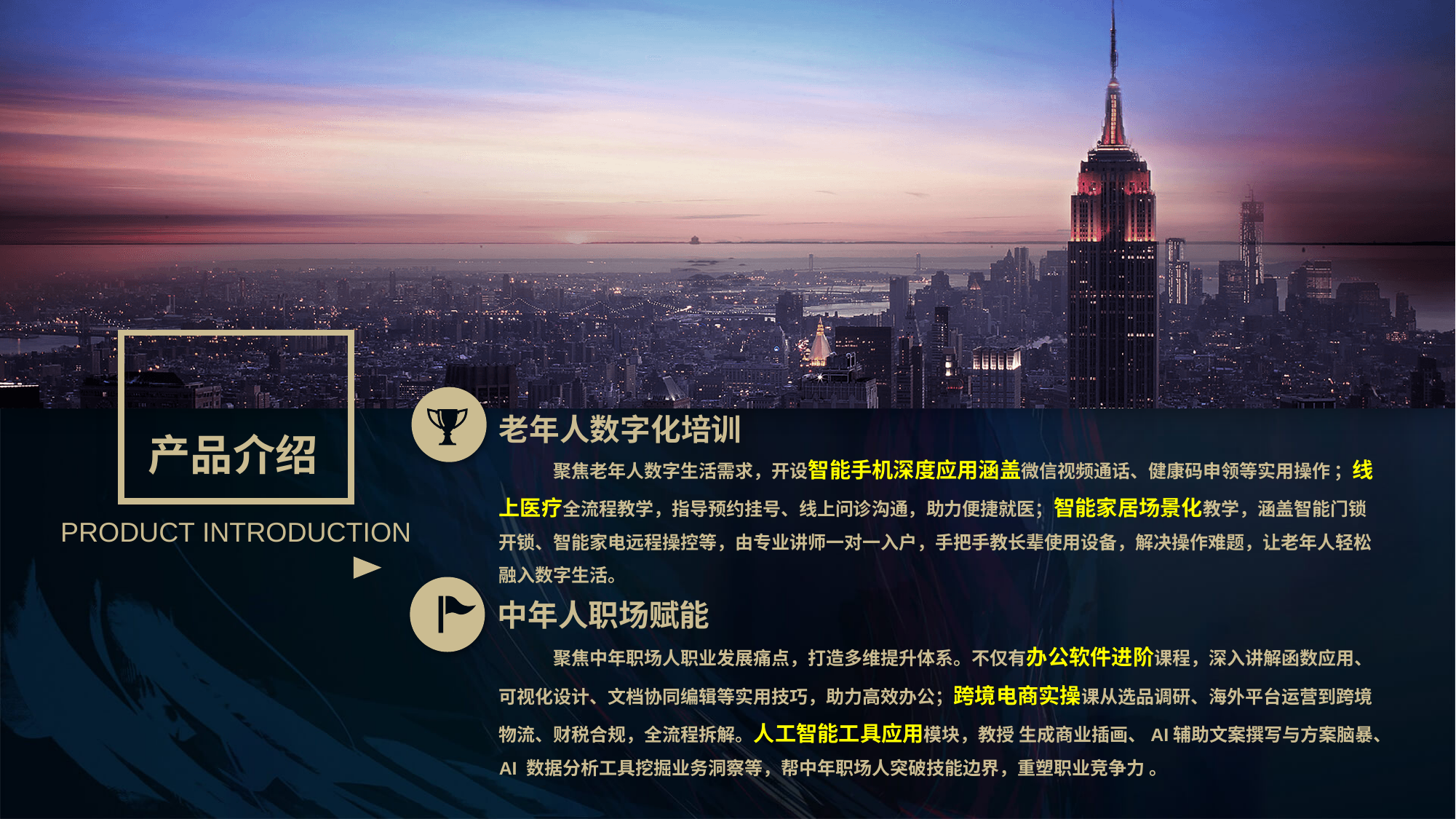

老年人数字化培训
聚焦老年人数字生活需求，开设智能手机深度应用涵盖微信视频通话、健康码申领等实用操作 ；线上医疗全流程教学，指导预约挂号、线上问诊沟通，助力便捷就医；智能家居场景化教学，涵盖智能门锁开锁、智能家电远程操控等，由专业讲师一对一入户，手把手教长辈使用设备，解决操作难题，让老年人轻松融入数字生活。
产品介绍
PRODUCT INTRODUCTION

中年人职场赋能
聚焦中年职场人职业发展痛点，打造多维提升体系。不仅有办公软件进阶课程，深入讲解函数应用、可视化设计、文档协同编辑等实用技巧，助力高效办公；跨境电商实操课从选品调研、海外平台运营到跨境物流、财税合规，全流程拆解。人工智能工具应用模块，教授 生成商业插画、AI辅助文案撰写与方案脑暴、AI 数据分析工具挖掘业务洞察等，帮中年职场人突破技能边界，重塑职业竞争力 。